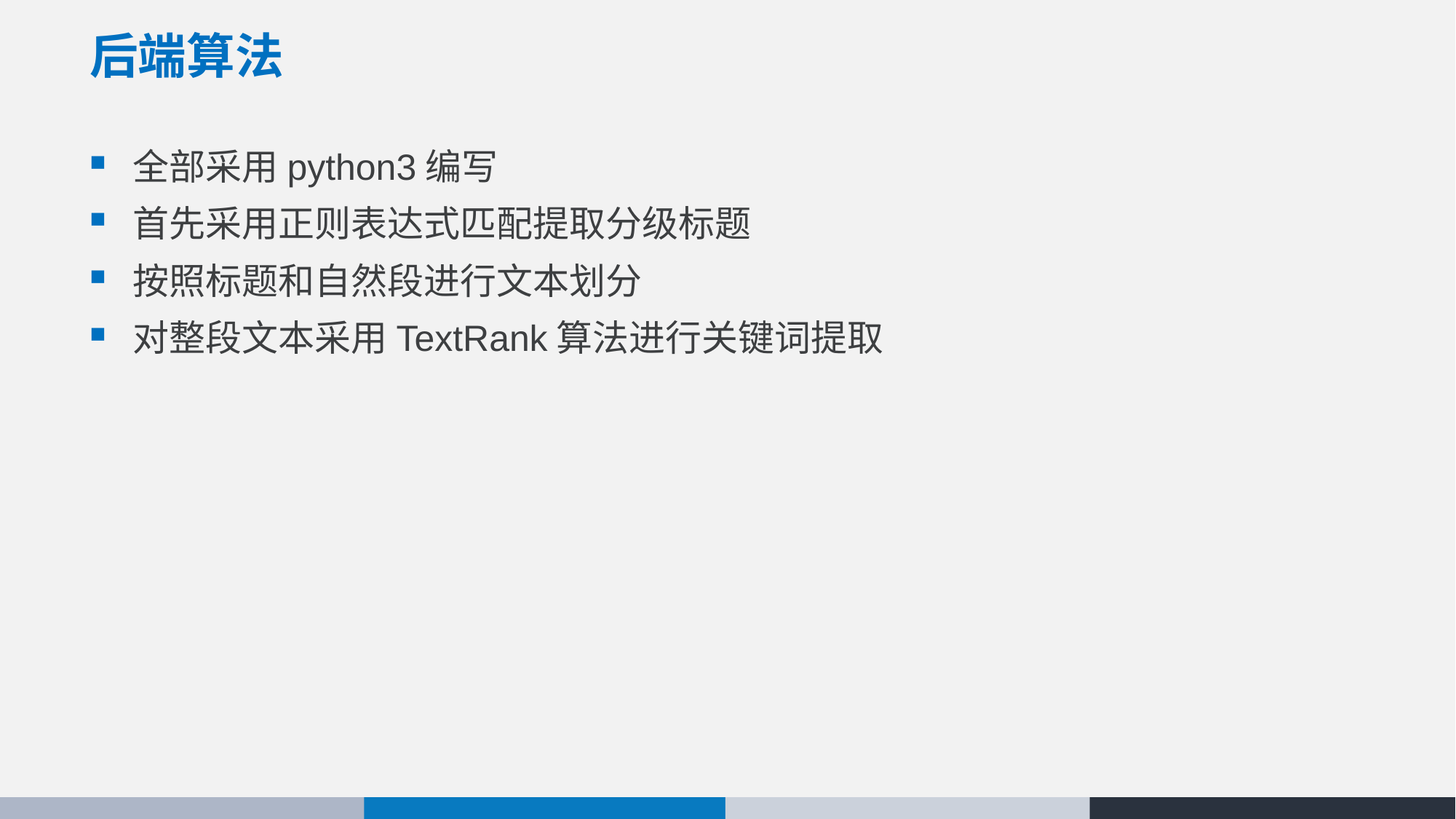

# 后端算法
全部采用python3编写
首先采用正则表达式匹配提取分级标题
按照标题和自然段进行文本划分
对整段文本采用TextRank算法进行关键词提取